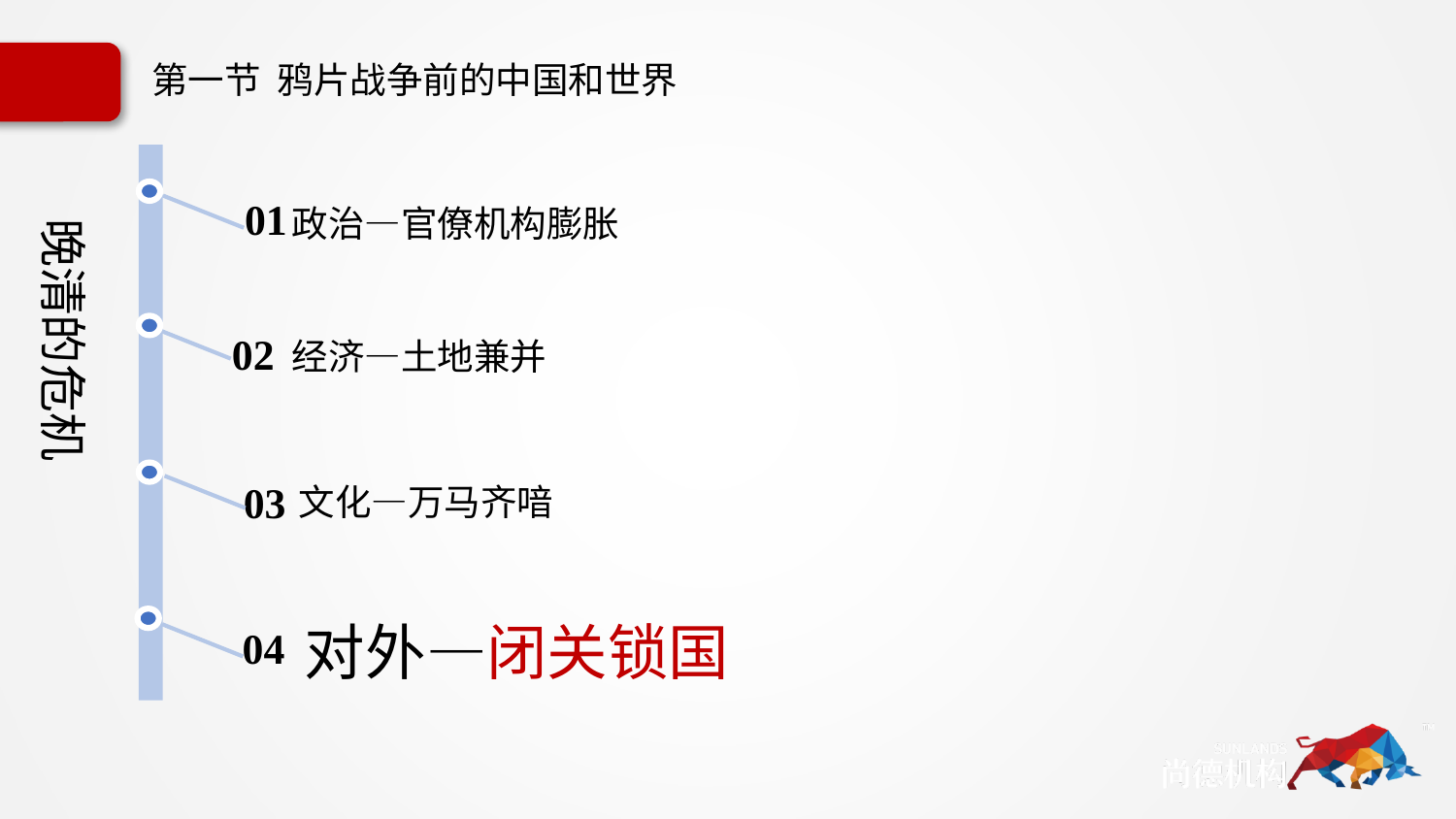

第一节  鸦片战争前的中国和世界

01
政治—官僚机构膨胀
晚清的危机

02
经济—土地兼并

文化—万马齐喑
03

04
对外—闭关锁国